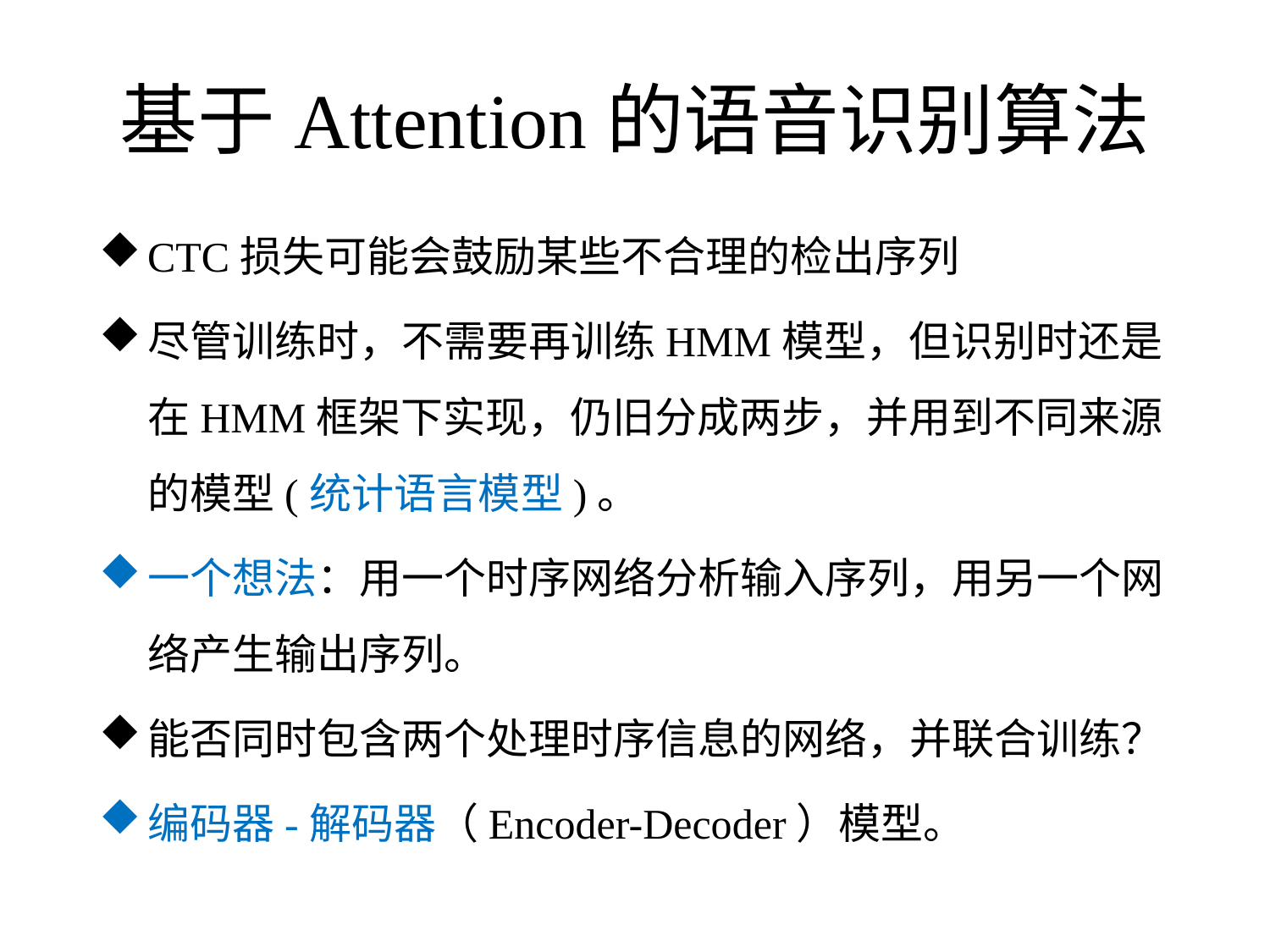

# 基于Attention的语音识别算法
CTC损失可能会鼓励某些不合理的检出序列
尽管训练时，不需要再训练HMM模型，但识别时还是在HMM框架下实现，仍旧分成两步，并用到不同来源的模型(统计语言模型)。
一个想法：用一个时序网络分析输入序列，用另一个网络产生输出序列。
能否同时包含两个处理时序信息的网络，并联合训练？
编码器-解码器（Encoder-Decoder）模型。